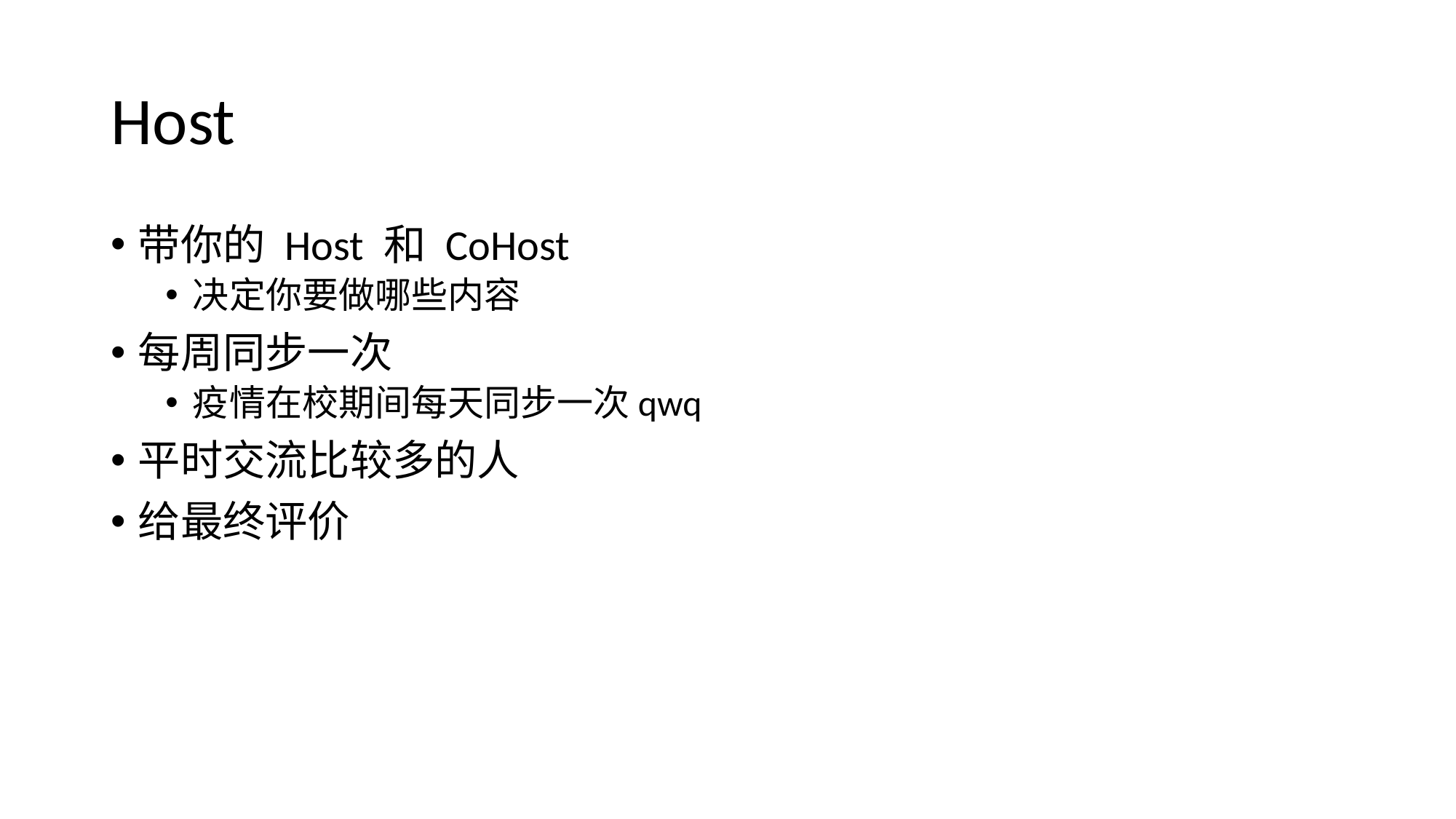

# Host
带你的 Host 和 CoHost
决定你要做哪些内容
每周同步一次
疫情在校期间每天同步一次qwq
平时交流比较多的人
给最终评价